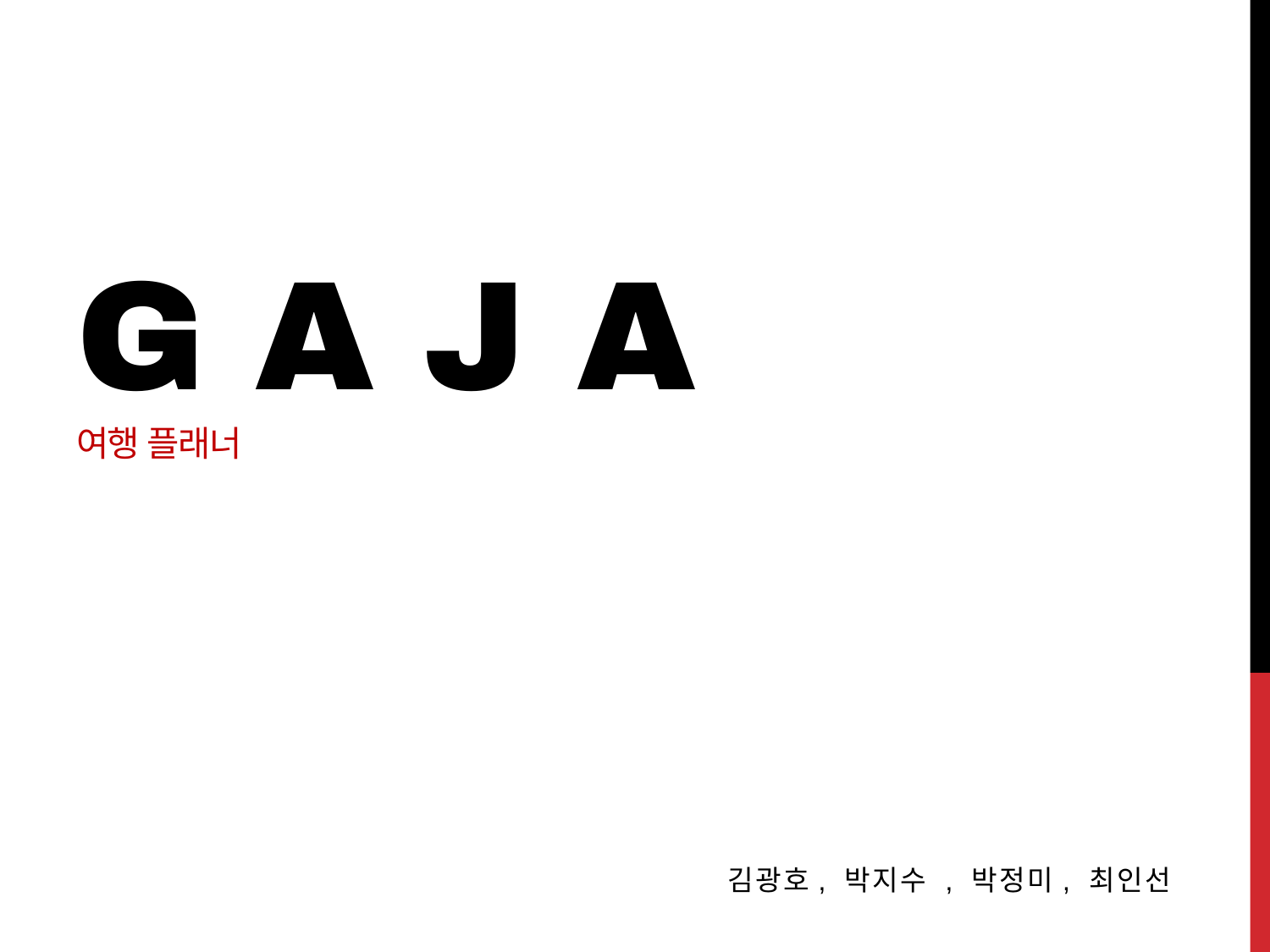

# G A J A 여행 플래너
김광호, 박지수 , 박정미, 최인선